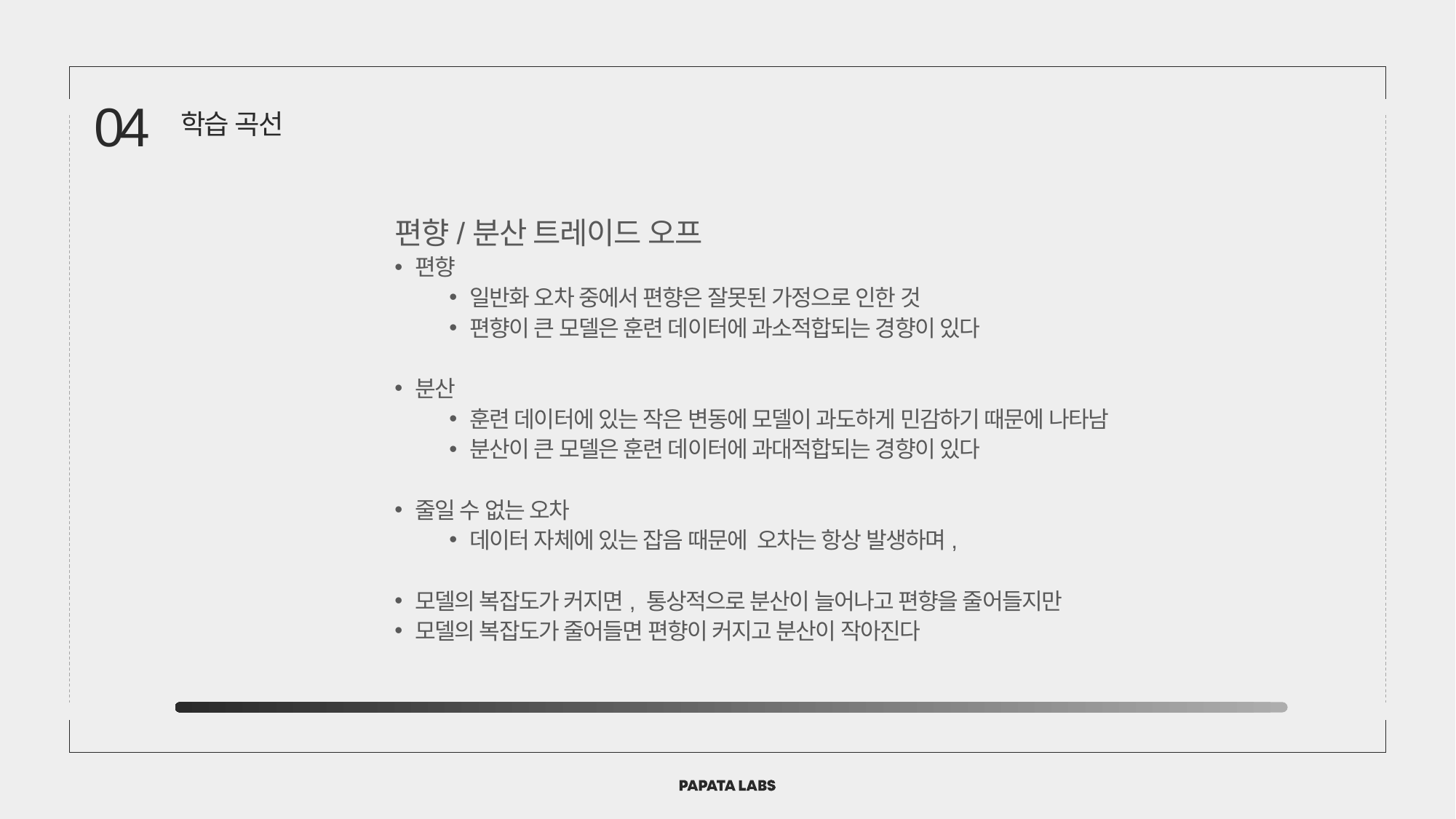

04
학습 곡선
편향/분산 트레이드 오프
편향
일반화 오차 중에서 편향은 잘못된 가정으로 인한 것
편향이 큰 모델은 훈련 데이터에 과소적합되는 경향이 있다

분산
훈련 데이터에 있는 작은 변동에 모델이 과도하게 민감하기 때문에 나타남
분산이 큰 모델은 훈련 데이터에 과대적합되는 경향이 있다

줄일 수 없는 오차
데이터 자체에 있는 잡음 때문에  오차는 항상 발생하며,

모델의 복잡도가 커지면, 통상적으로 분산이 늘어나고 편향을 줄어들지만
모델의 복잡도가 줄어들면 편향이 커지고 분산이 작아진다